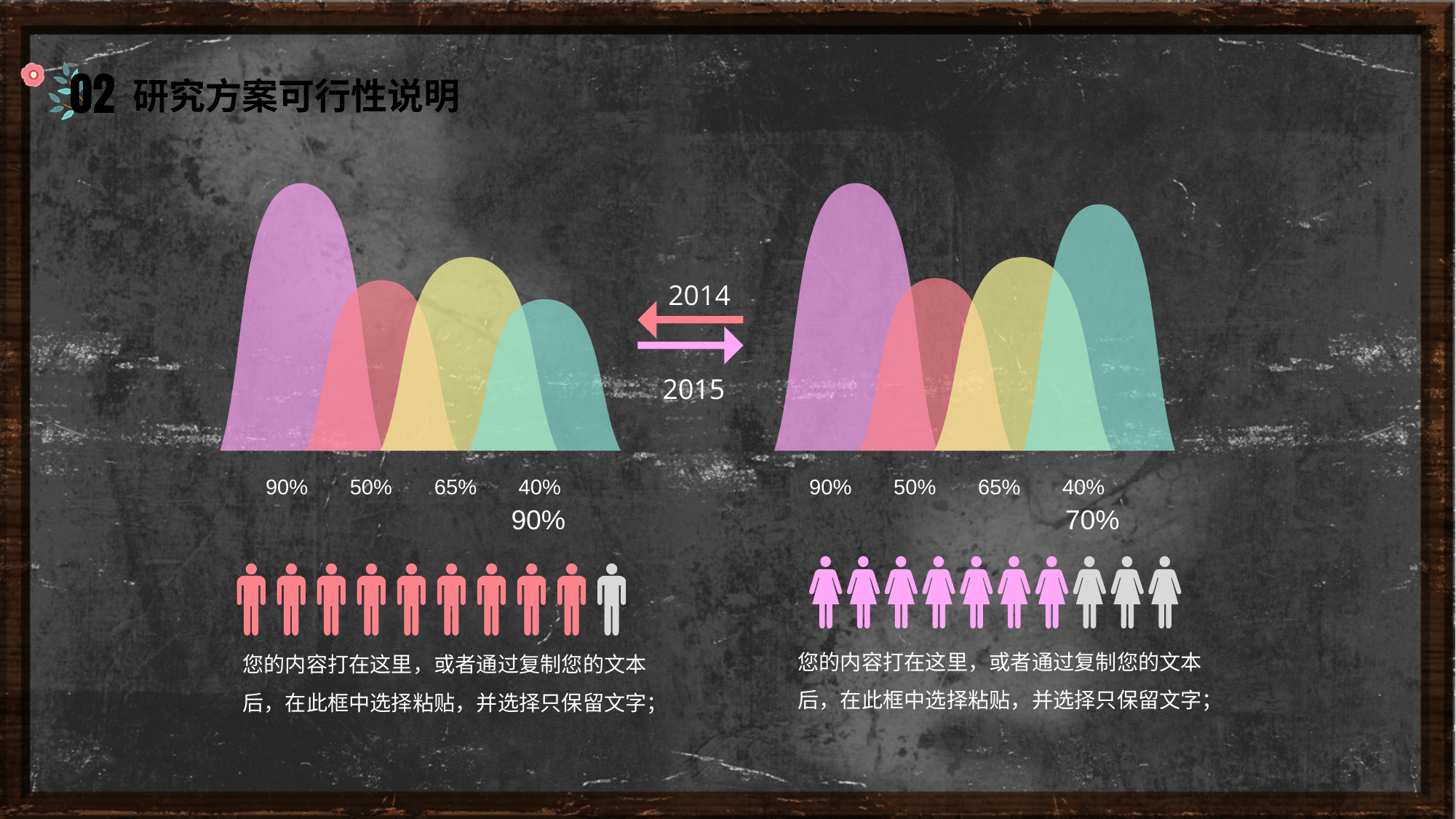

02
研究方案可行性说明

90%
50%
65%
40%

90%
50%
65%
40%
2014

2015
90%
70%

您的内容打在这里，或者通过复制您的文本后，在此框中选择粘贴，并选择只保留文字；
您的内容打在这里，或者通过复制您的文本后，在此框中选择粘贴，并选择只保留文字；